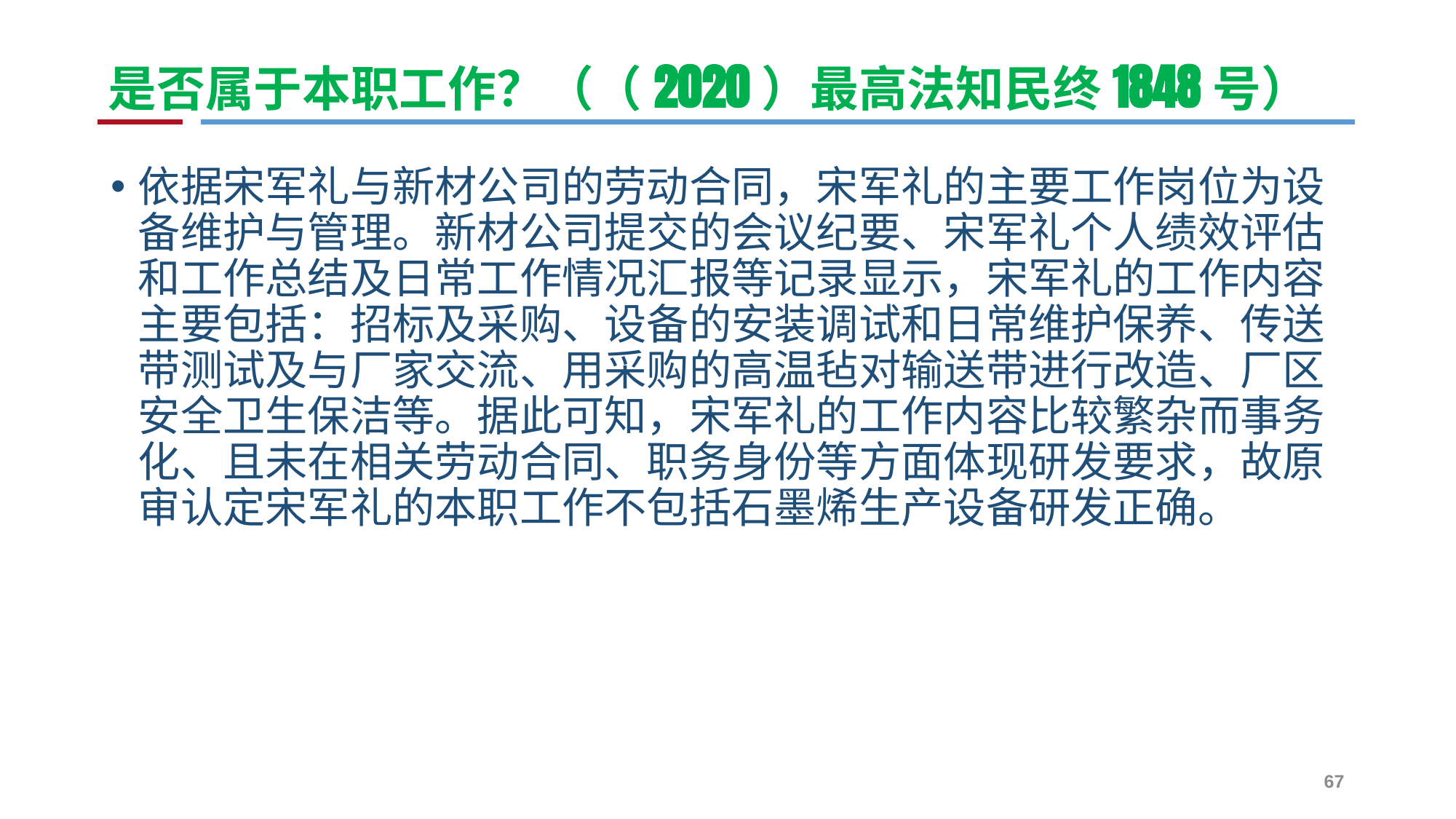

# 是否属于本职工作？（（2020）最高法知民终1848号）
依据宋军礼与新材公司的劳动合同，宋军礼的主要工作岗位为设备维护与管理。新材公司提交的会议纪要、宋军礼个人绩效评估和工作总结及日常工作情况汇报等记录显示，宋军礼的工作内容主要包括：招标及采购、设备的安装调试和日常维护保养、传送带测试及与厂家交流、用采购的高温毡对输送带进行改造、厂区安全卫生保洁等。据此可知，宋军礼的工作内容比较繁杂而事务化、且未在相关劳动合同、职务身份等方面体现研发要求，故原审认定宋军礼的本职工作不包括石墨烯生产设备研发正确。

67